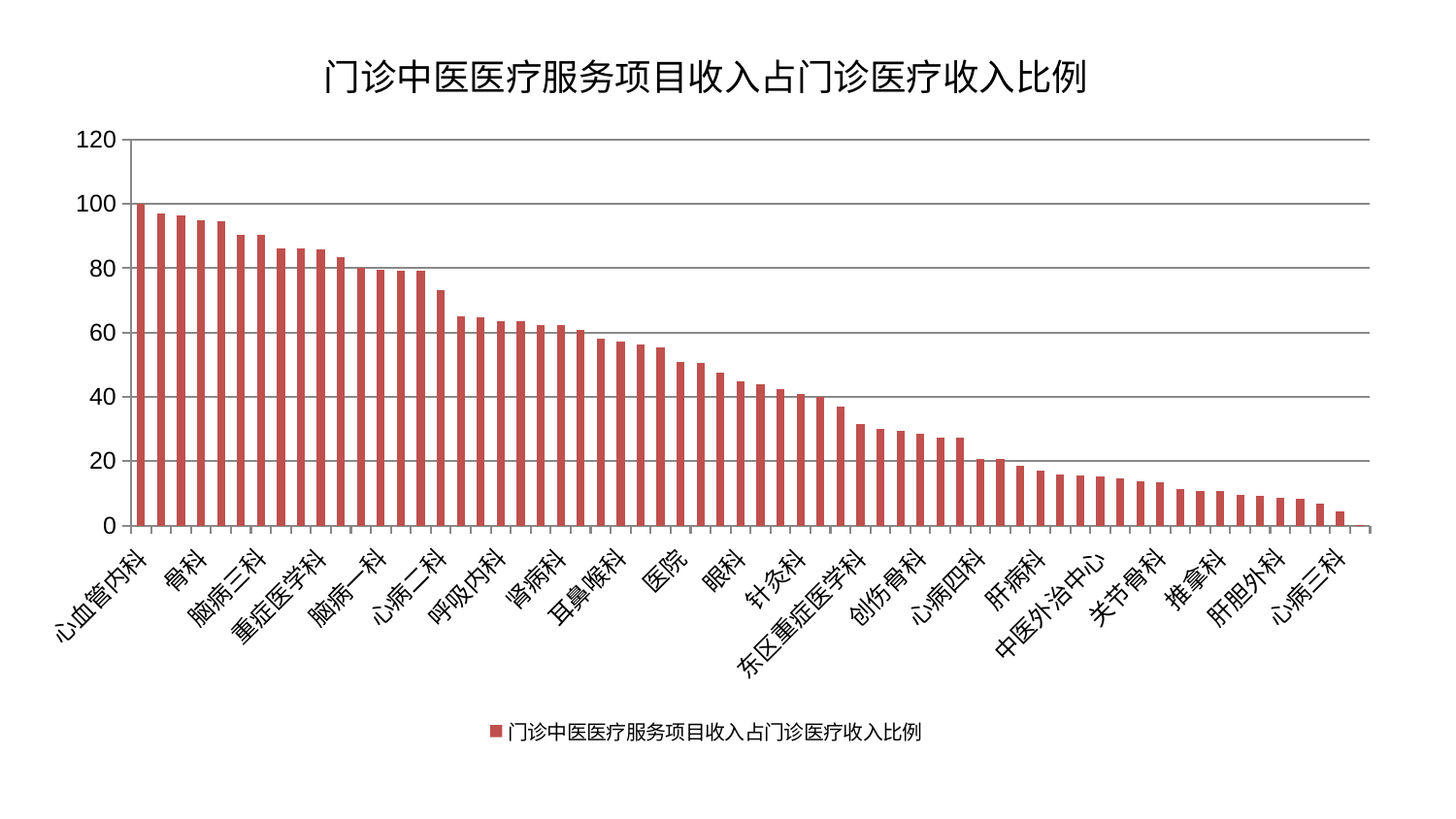

### Chart: 门诊中医医疗服务项目收入占门诊医疗收入比例

| Category | 门诊中医医疗服务项目收入占门诊医疗收入比例 |
|---|---|
| 心血管内科 | 100.0 |
| 脾胃科消化科合并 | 97.04175093635597 |
| 微创骨科 | 96.52555211504949 |
| 骨科 | 94.88842186269672 |
| 肾脏内科 | 94.7238411644188 |
| 妇科妇二科合并 | 90.44334820942332 |
| 脑病三科 | 90.442571790513 |
| 中医经典科 | 86.15927221867787 |
| 肛肠科 | 86.03114080527679 |
| 重症医学科 | 85.82747702987204 |
| 消化内科 | 83.35518266179642 |
| 身心医学科 | 80.13995949240996 |
| 脑病一科 | 79.5734617706472 |
| 口腔科 | 79.24132793871546 |
| 美容皮肤科 | 79.20266598429305 |
| 心病二科 | 73.15876150249478 |
| 儿科 | 65.1653689743633 |
| 乳腺甲状腺外科 | 64.78000964222717 |
| 呼吸内科 | 63.562892704962174 |
| 血液科 | 63.41007190757808 |
| 内分泌科 | 62.37353478100425 |
| 肾病科 | 62.260538225178 |
| 妇二科 | 60.84626946759332 |
| 肿瘤内科 | 58.15690911628813 |
| 耳鼻喉科 | 57.31125421386321 |
| 运动损伤骨科 | 56.339611068336936 |
| 心病一科 | 55.41953126473617 |
| 医院 | 50.75298745920876 |
| 普通外科 | 50.57264509802687 |
| 西区重症医学科 | 47.53333225650788 |
| 眼科 | 44.709068657319634 |
| 综合内科 | 43.94719346139401 |
| 康复科 | 42.54272143020744 |
| 针灸科 | 40.8177413816062 |
| 脑病二科 | 39.879291678152065 |
| 男科 | 36.848675606589914 |
| 东区重症医学科 | 31.595561712224356 |
| 治未病中心 | 29.893061948419824 |
| 皮肤科 | 29.442421941817088 |
| 创伤骨科 | 28.491928169404638 |
| 风湿病科 | 27.298488468783475 |
| 小儿推拿科 | 27.231693745397777 |
| 心病四科 | 20.641619368618667 |
| 神经外科 | 20.59479652459421 |
| 脊柱骨科 | 18.527078494619314 |
| 肝病科 | 17.03680506031435 |
| 产科 | 15.792742629551265 |
| 周围血管科 | 15.662556189920023 |
| 中医外治中心 | 15.217731093874075 |
| 东区肾病科 | 14.511965682907933 |
| 老年医学科 | 13.699348833492262 |
| 关节骨科 | 13.504598768052379 |
| 小儿骨科 | 11.471142387810714 |
| 神经内科 | 10.831444846548576 |
| 推拿科 | 10.653740003069215 |
| 脾胃病科 | 9.435347676565524 |
| 泌尿外科 | 9.077939321366918 |
| 肝胆外科 | 8.569762730592497 |
| 妇科 | 8.340458270284875 |
| 胸外科 | 6.723636822350507 |
| 心病三科 | 4.4796531104464234 |
| 显微骨科 | 0.15299804866491332 |
275